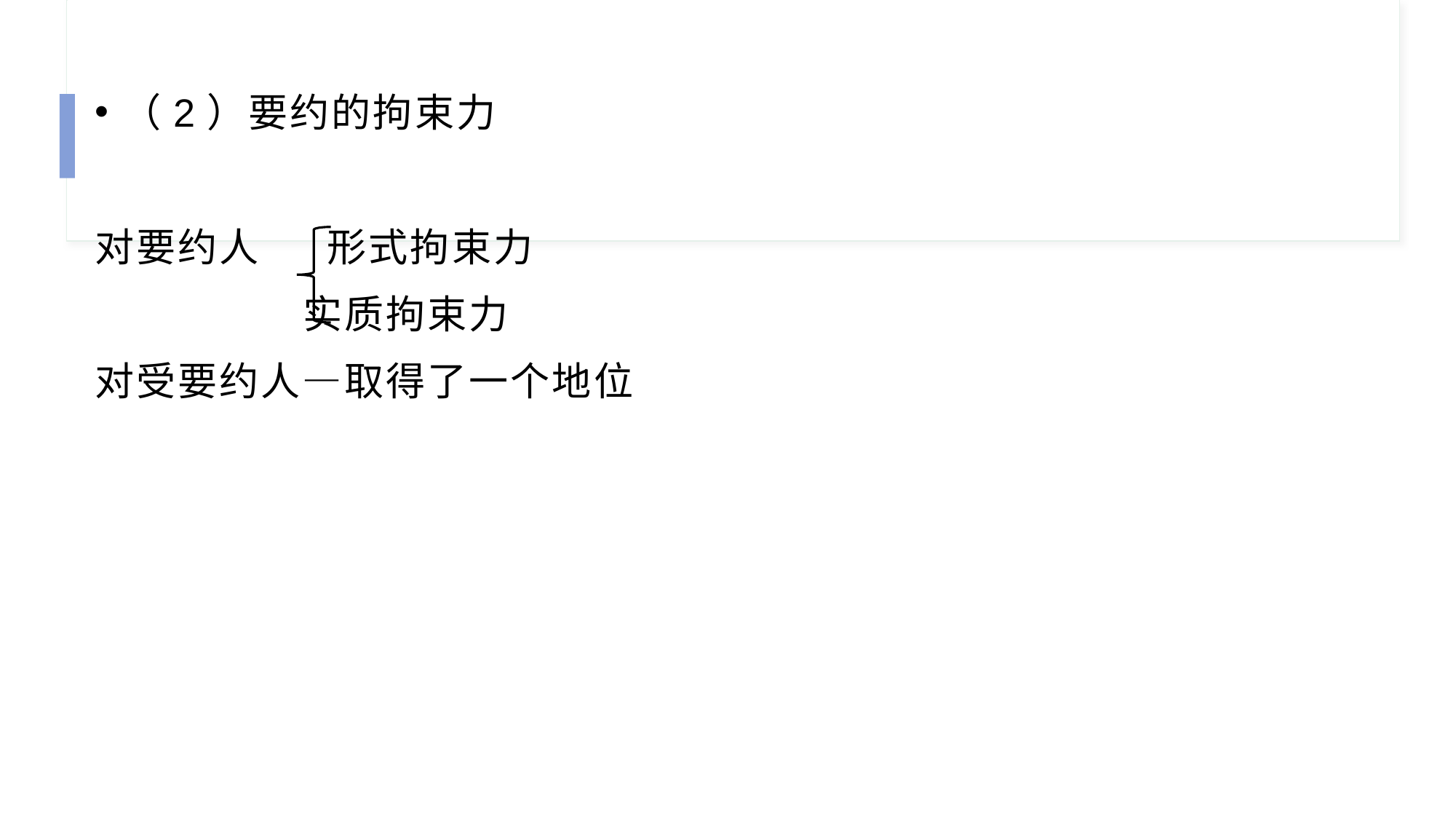

（2）要约的拘束力

对要约人      形式拘束力
                  实质拘束力
对受要约人—取得了一个地位